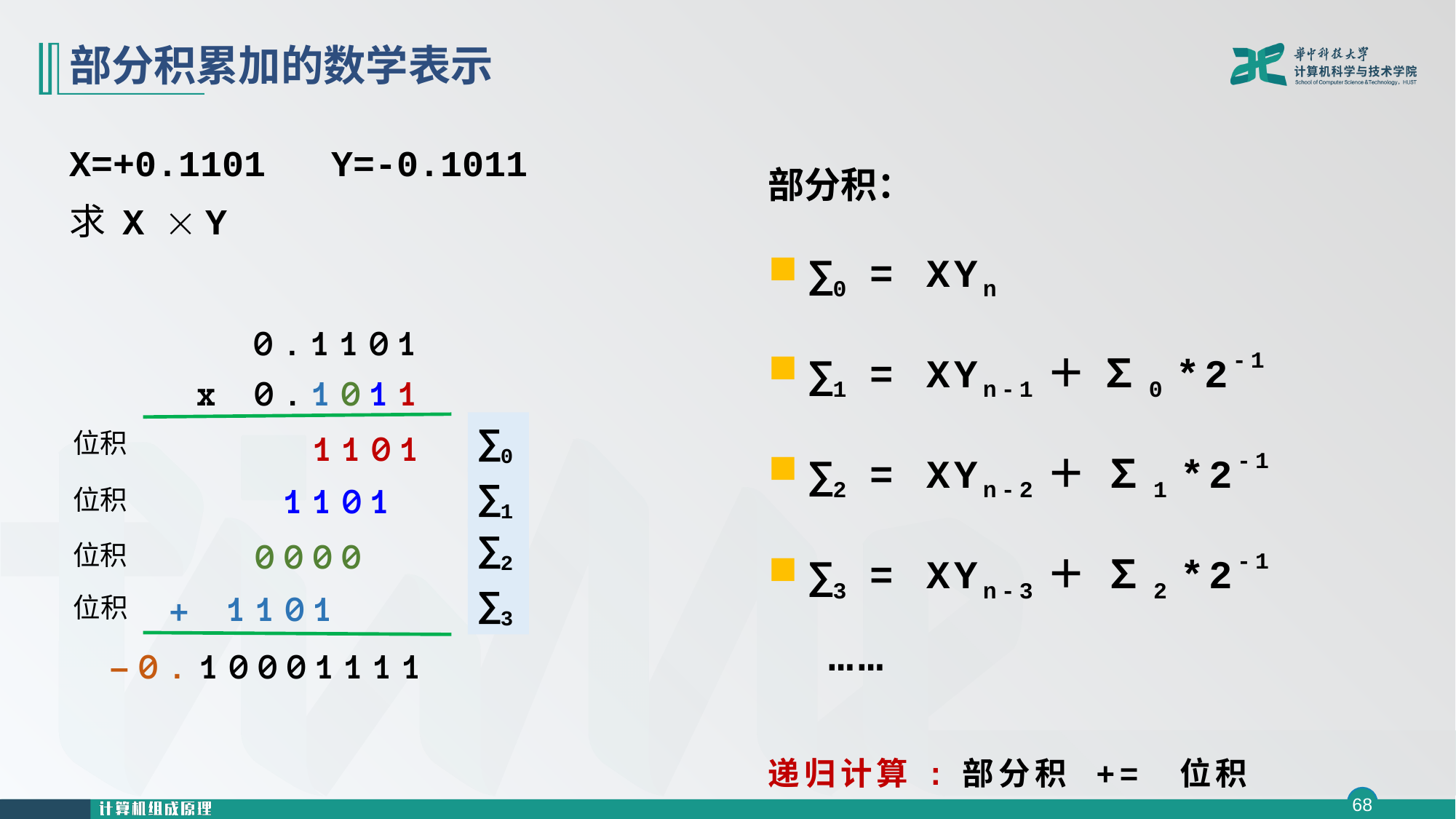

# 部分积累加的数学表示
X=+0.1101   Y=-0.1011
求 X × Y
部分积：
∑0 = XYn
∑1 = XYn-1＋ ∑0 *2-1
∑2 = XYn-2＋ ∑1 *2-1
∑3 = XYn-3＋ ∑2 *2-1
  ……
递归计算:部分积 += 位积
0.1101
 x 0.1011

1101
位积
1101
位积
0000
位积
+ 1101
位积

-0.
10001111
∑0
∑1
∑2
∑3